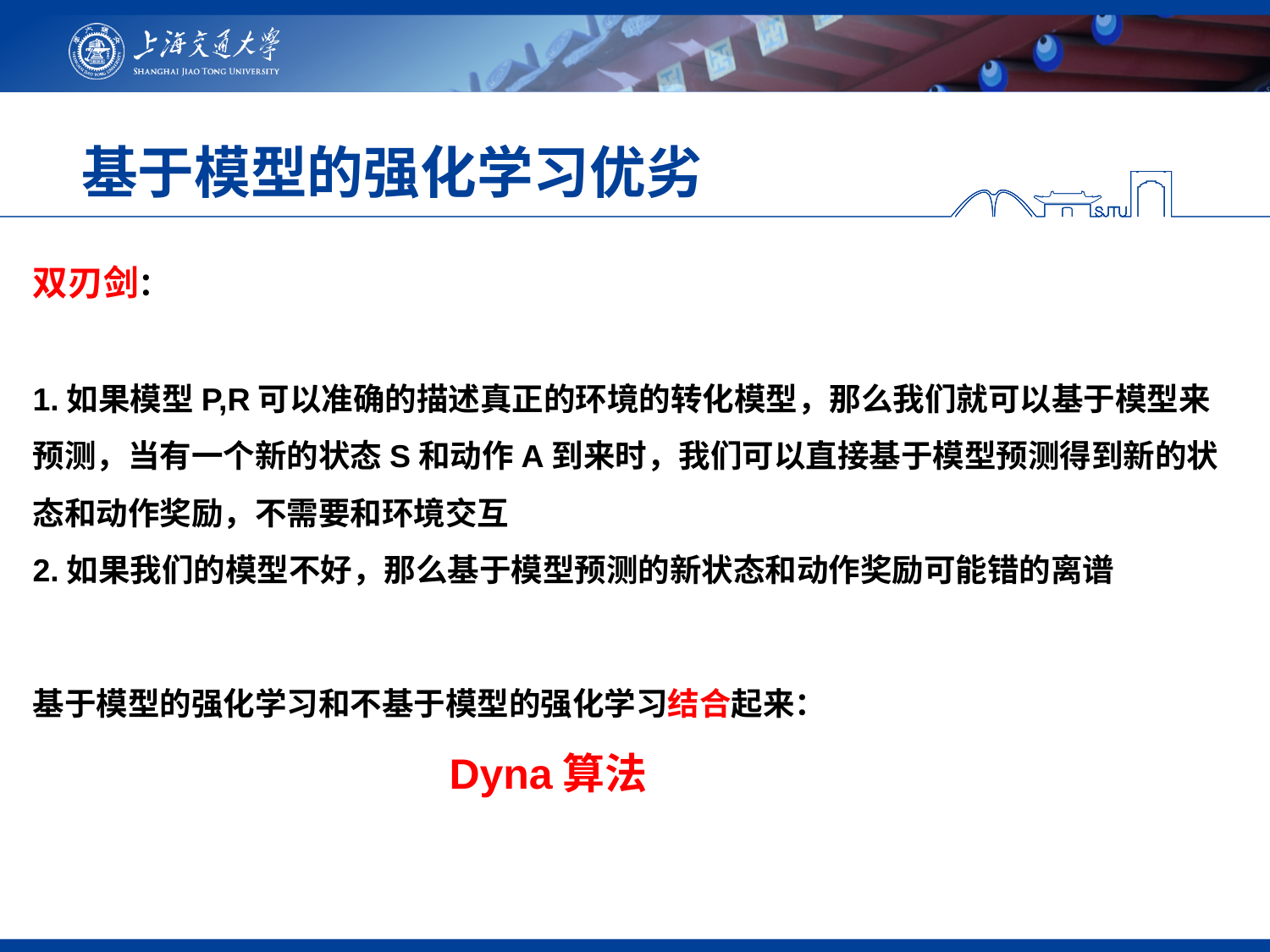

# 基于模型的强化学习优劣
双刃剑：

1.如果模型P,R可以准确的描述真正的环境的转化模型，那么我们就可以基于模型来预测，当有一个新的状态S和动作A到来时，我们可以直接基于模型预测得到新的状态和动作奖励，不需要和环境交互
2.如果我们的模型不好，那么基于模型预测的新状态和动作奖励可能错的离谱
基于模型的强化学习和不基于模型的强化学习结合起来：
 Dyna算法